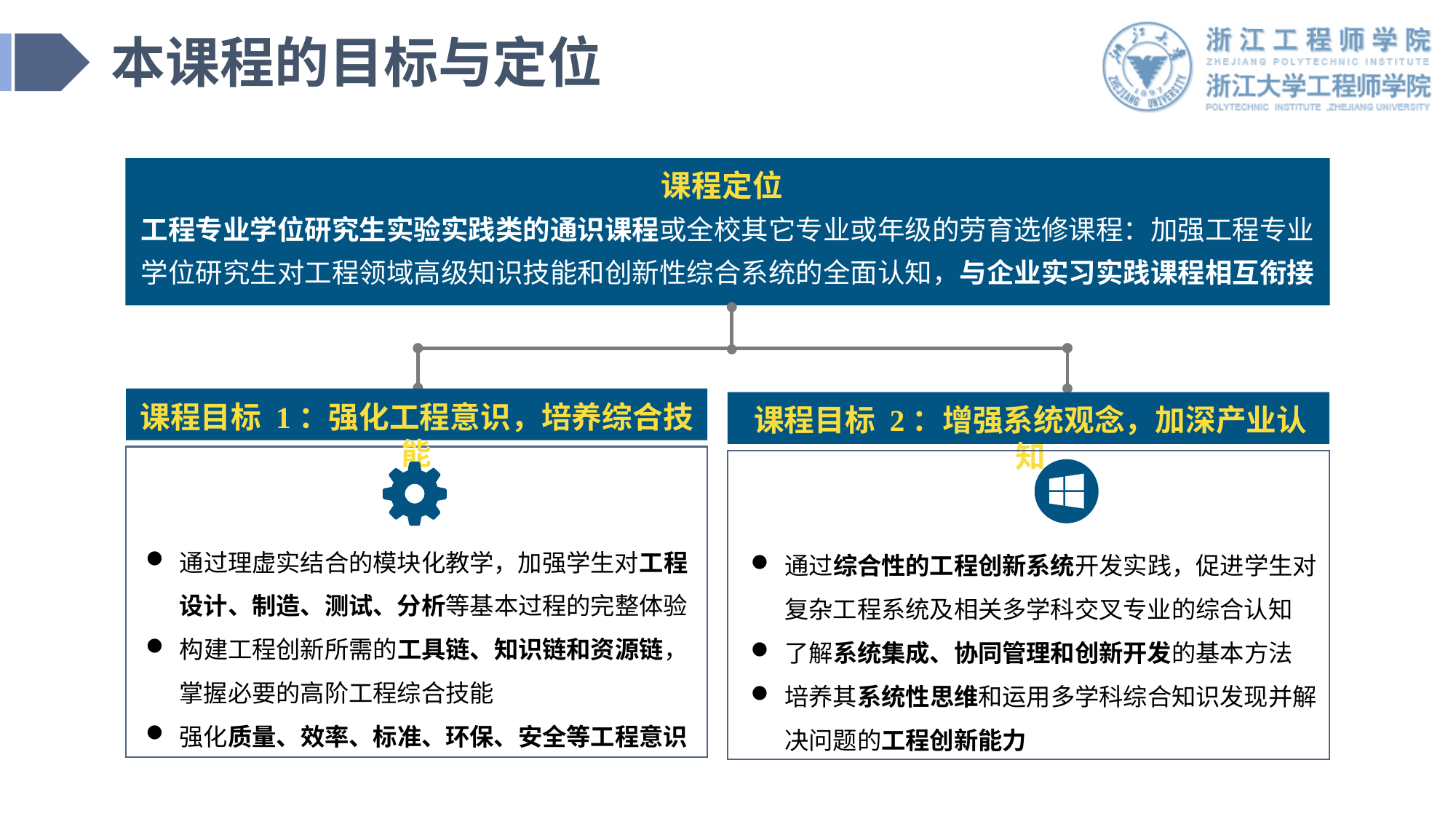

# 本课程的目标与定位

工程专业学位研究生实验实践类的通识课程或全校其它专业或年级的劳育选修课程：加强工程专业学位研究生对工程领域高级知识技能和创新性综合系统的全面认知，与企业实习实践课程相互衔接
课程定位

课程目标 1：强化工程意识，培养综合技能
课程目标 2：增强系统观念，加深产业认知
通过理虚实结合的模块化教学，加强学生对工程设计、制造、测试、分析等基本过程的完整体验
构建工程创新所需的工具链、知识链和资源链，掌握必要的高阶工程综合技能
强化质量、效率、标准、环保、安全等工程意识
通过综合性的工程创新系统开发实践，促进学生对复杂工程系统及相关多学科交叉专业的综合认知
了解系统集成、协同管理和创新开发的基本方法
培养其系统性思维和运用多学科综合知识发现并解决问题的工程创新能力